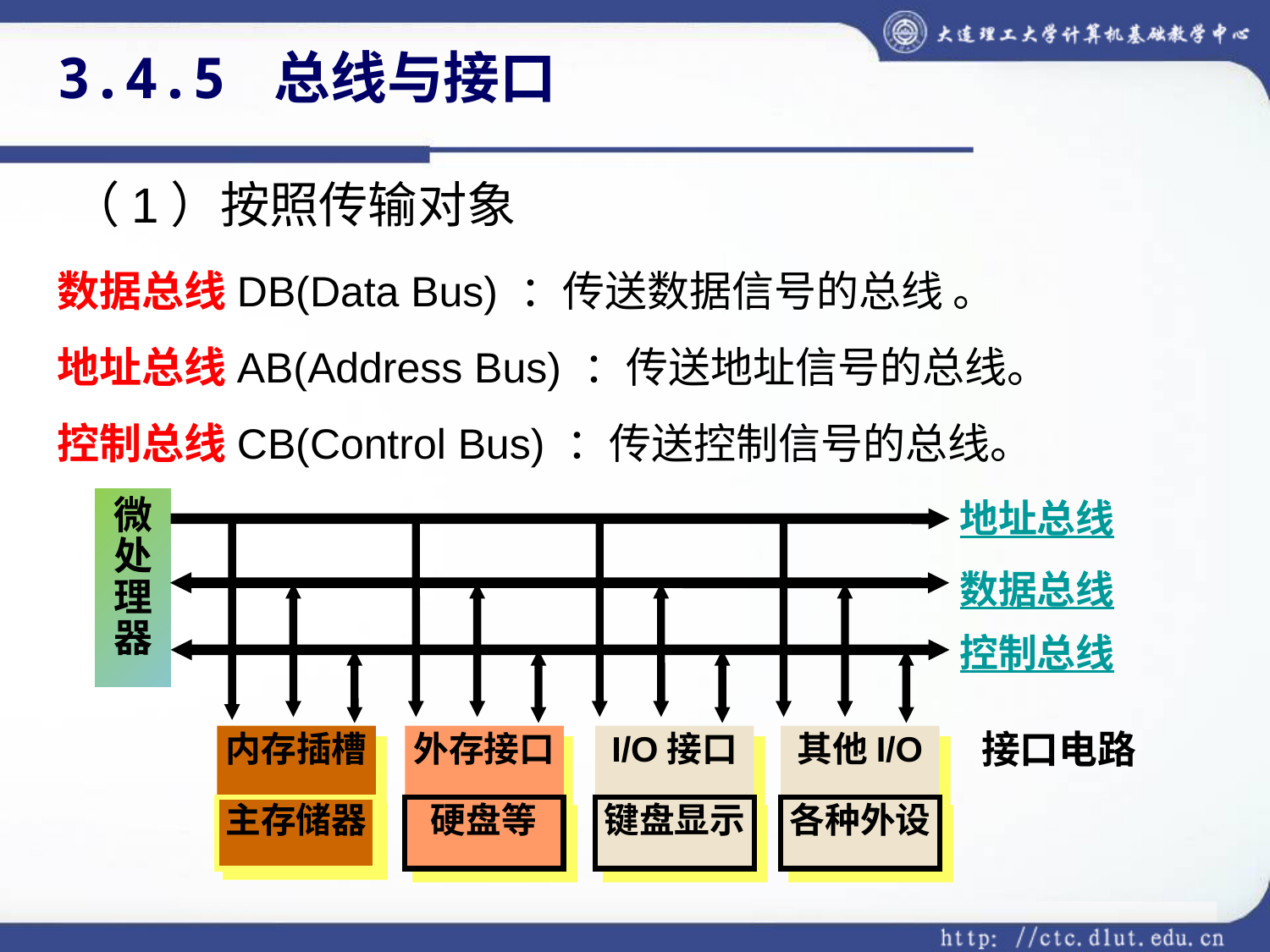

3.4.5 总线与接口
（1）按照传输对象
数据总线DB(Data Bus) ：传送数据信号的总线 。
地址总线AB(Address Bus) ：传送地址信号的总线。
控制总线CB(Control Bus) ：传送控制信号的总线。
微处理器
地址总线
数据总线
控制总线

接口电路
内存插槽
外存接口
I/O接口
其他I/O
主存储器
硬盘等
键盘显示
各种外设